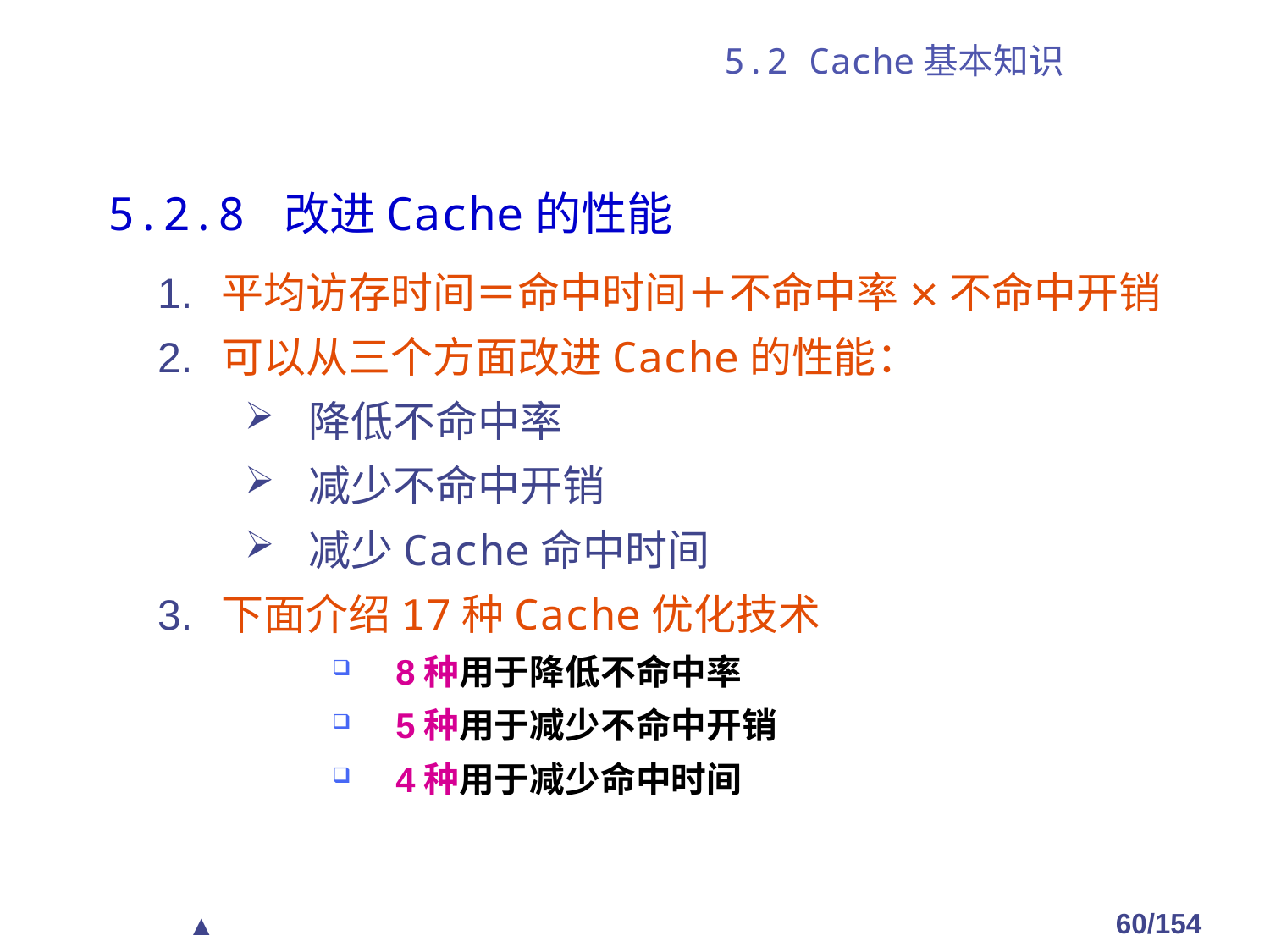

# 5.2 Cache基本知识
5.2.8 改进Cache的性能
平均访存时间＝命中时间＋不命中率×不命中开销
可以从三个方面改进Cache的性能：
降低不命中率
减少不命中开销
减少Cache命中时间
下面介绍17种Cache优化技术
8种用于降低不命中率
5种用于减少不命中开销
4种用于减少命中时间